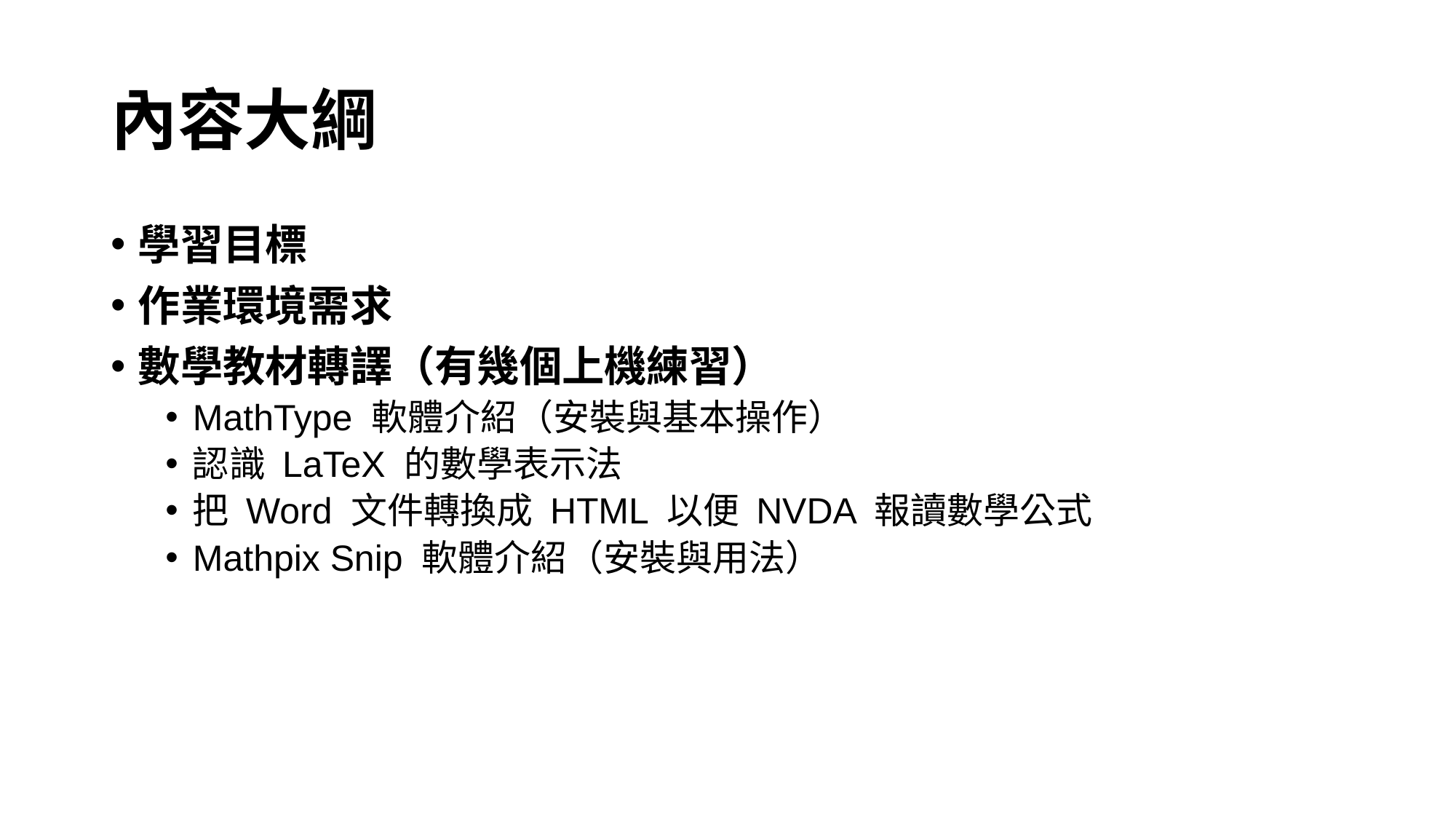

# 內容大綱
學習目標
作業環境需求
數學教材轉譯（有幾個上機練習）
MathType 軟體介紹（安裝與基本操作）
認識 LaTeX 的數學表示法
把 Word 文件轉換成 HTML 以便 NVDA 報讀數學公式
Mathpix Snip 軟體介紹（安裝與用法）